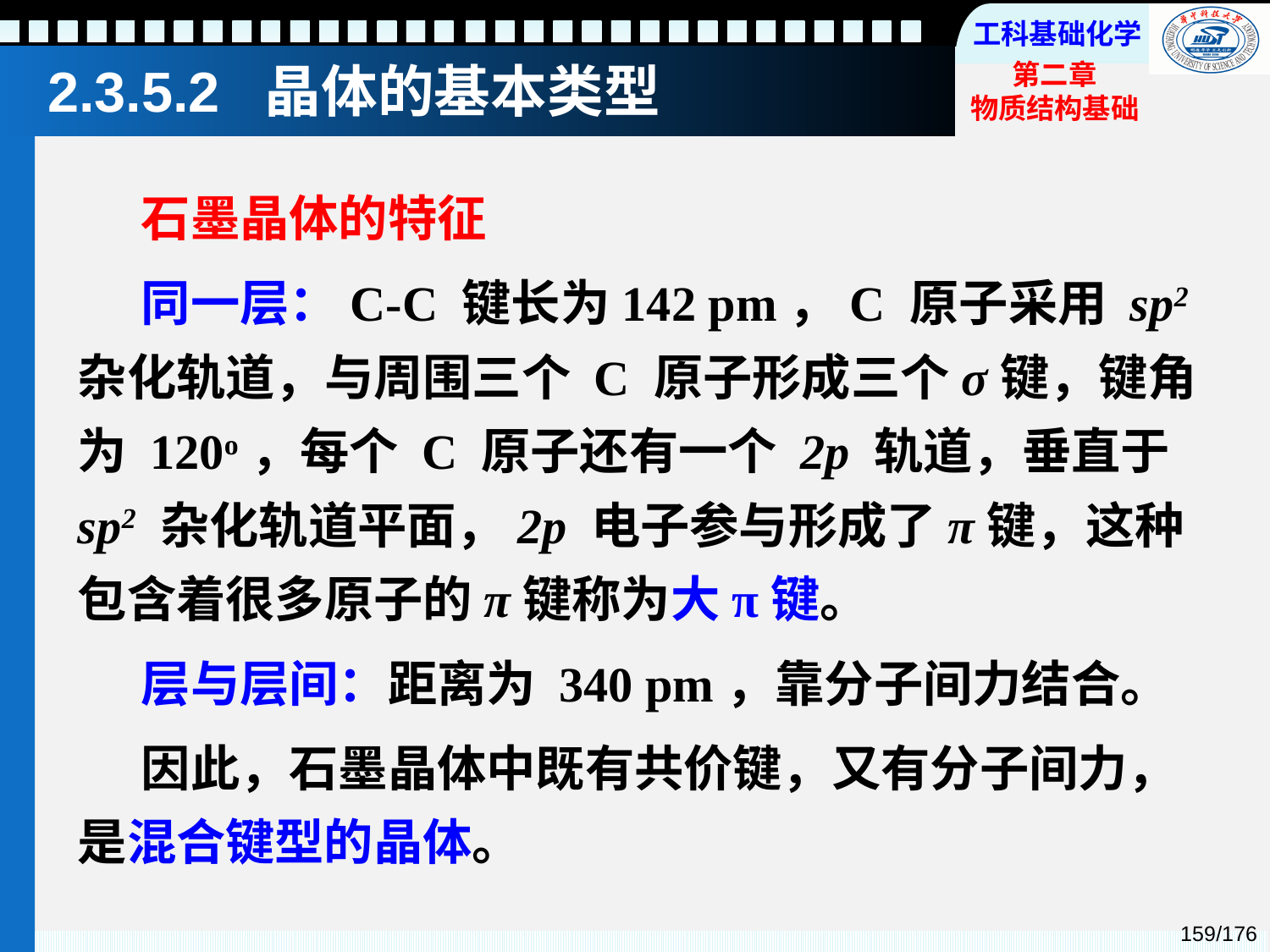

# 2.3.5.2  晶体的基本类型
石墨晶体的特征
同一层：C-C 键长为142 pm，C 原子采用 sp2 杂化轨道，与周围三个 C 原子形成三个σ键，键角为 120o，每个 C 原子还有一个 2p 轨道，垂直于sp2 杂化轨道平面，2p 电子参与形成了π键，这种包含着很多原子的π键称为大π键。
层与层间：距离为 340 pm，靠分子间力结合。
因此，石墨晶体中既有共价键，又有分子间力，是混合键型的晶体。